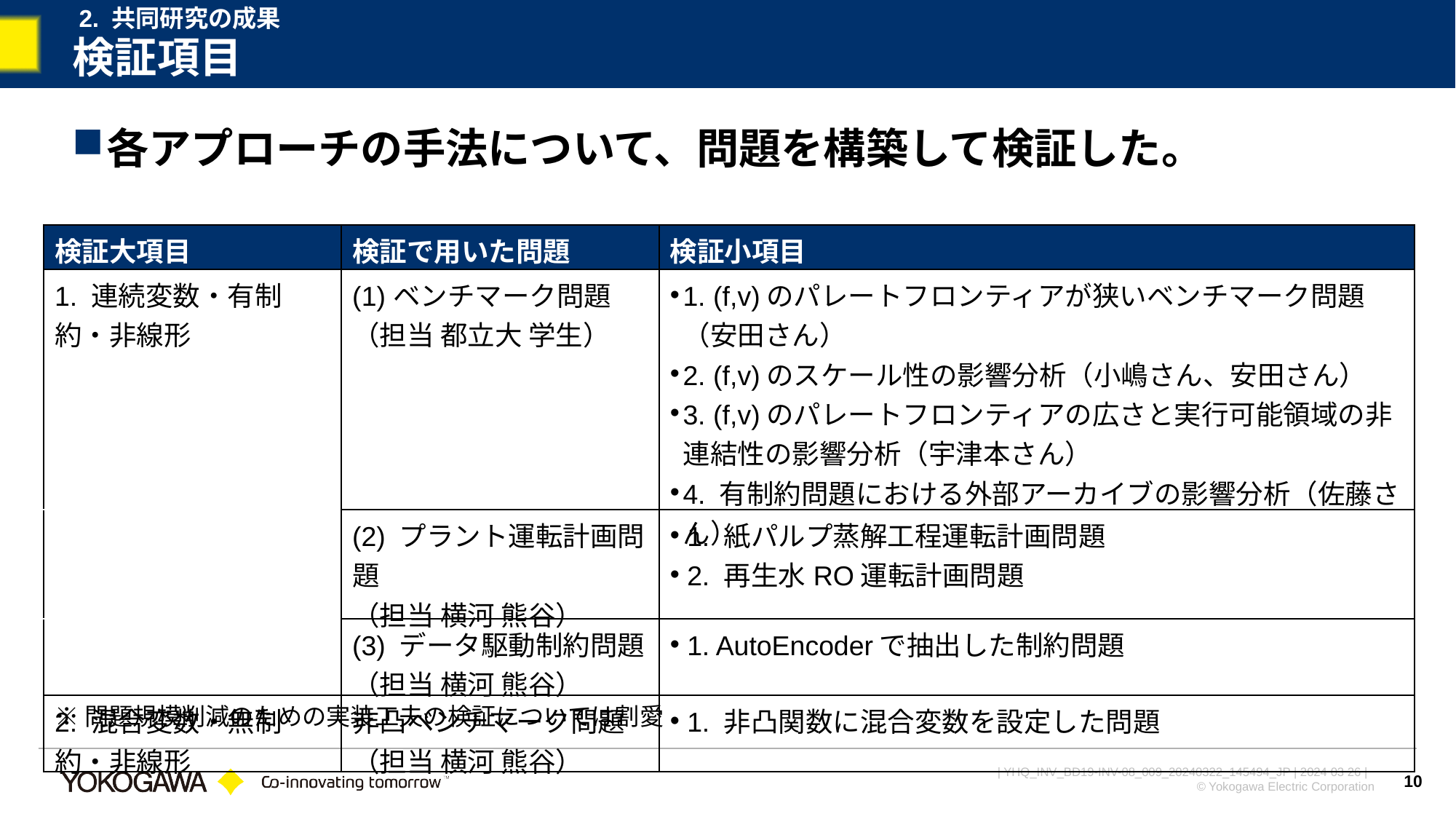

2. 共同研究の成果
# 検証項目
各アプローチの手法について、問題を構築して検証した。
| 検証大項目 | 検証で用いた問題 | 検証小項目 |
| --- | --- | --- |
| 1. 連続変数・有制約・非線形 | ベンチマーク問題 （担当 都立大 学生） | 1. (f,v)のパレートフロンティアが狭いベンチマーク問題（安田さん） 2. (f,v)のスケール性の影響分析（小嶋さん、安田さん） 3. (f,v)のパレートフロンティアの広さと実行可能領域の非連結性の影響分析（宇津本さん） 4. 有制約問題における外部アーカイブの影響分析（佐藤さん） |
|  | (2) プラント運転計画問題 （担当 横河 熊谷） | 1. 紙パルプ蒸解工程運転計画問題 2. 再生水RO運転計画問題 |
|  | (3) データ駆動制約問題 （担当 横河 熊谷） | 1. AutoEncoderで抽出した制約問題 |
| 2. 混合変数・無制約・非線形 | 非凸ベンチマーク問題 （担当 横河 熊谷） | 1. 非凸関数に混合変数を設定した問題 |
※問題規模削減のための実装工夫の検証については割愛
10